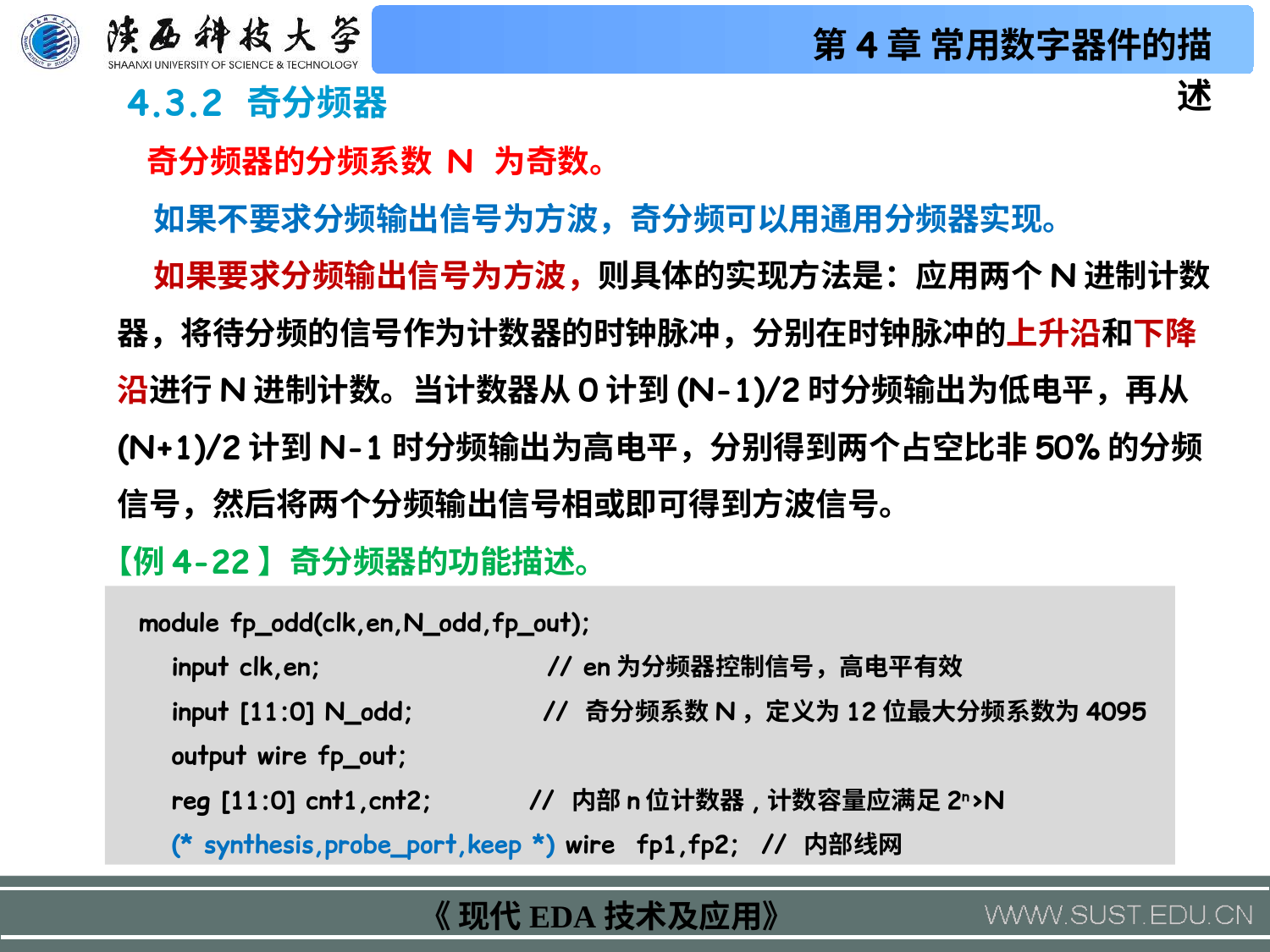

4.3.2 奇分频器
   奇分频器的分频系数 N 为奇数。
    如果不要求分频输出信号为方波，奇分频可以用通用分频器实现。
    如果要求分频输出信号为方波，则具体的实现方法是：应用两个N进制计数器，将待分频的信号作为计数器的时钟脉冲，分别在时钟脉冲的上升沿和下降沿进行N进制计数。当计数器从0计到(N-1)/2时分频输出为低电平，再从(N+1)/2计到N-1时分频输出为高电平，分别得到两个占空比非50%的分频信号，然后将两个分频输出信号相或即可得到方波信号。
【例4-22】奇分频器的功能描述。
  module fp_odd(clk,en,N_odd,fp_out);
     input clk,en;                     // en为分频器控制信号，高电平有效
     input [11:0] N_odd;            // 奇分频系数N，定义为12位最大分频系数为4095
     output wire fp_out;
     reg [11:0] cnt1,cnt2;         // 内部n位计数器,计数容量应满足2n>N
     (* synthesis,probe_port,keep *) wire  fp1,fp2;  // 内部线网